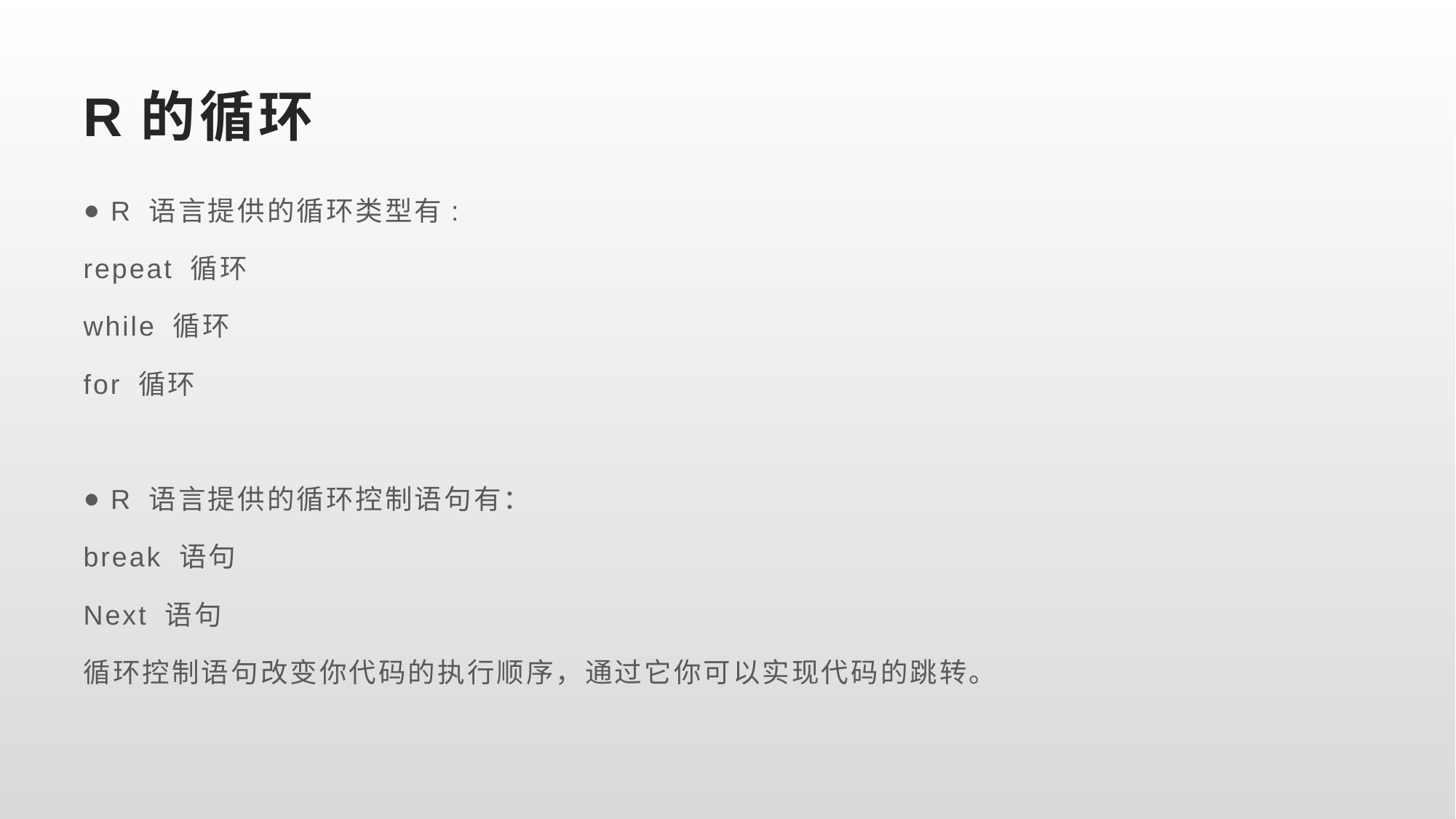

# R的循环
R 语言提供的循环类型有:
repeat 循环
while 循环
for 循环

R 语言提供的循环控制语句有：
break 语句
Next 语句
循环控制语句改变你代码的执行顺序，通过它你可以实现代码的跳转。